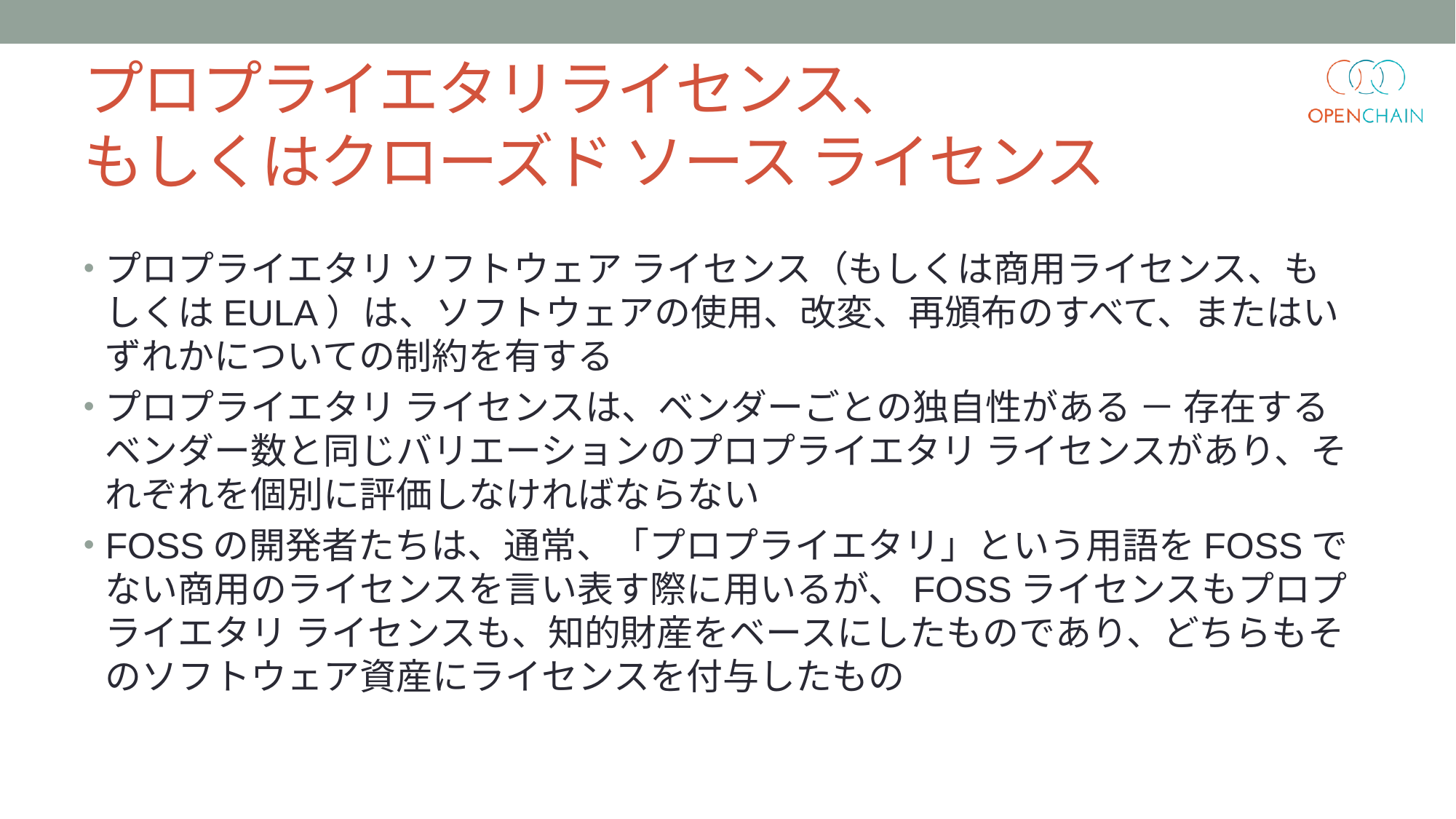

# プロプライエタリライセンス、 もしくはクローズド ソース ライセンス
プロプライエタリ ソフトウェア ライセンス（もしくは商用ライセンス、もしくはEULA）は、ソフトウェアの使用、改変、再頒布のすべて、またはいずれかについての制約を有する
プロプライエタリ ライセンスは、ベンダーごとの独自性がある － 存在するベンダー数と同じバリエーションのプロプライエタリ ライセンスがあり、それぞれを個別に評価しなければならない
FOSSの開発者たちは、通常、「プロプライエタリ」という用語をFOSSでない商用のライセンスを言い表す際に用いるが、FOSSライセンスもプロプライエタリ ライセンスも、知的財産をベースにしたものであり、どちらもそのソフトウェア資産にライセンスを付与したもの